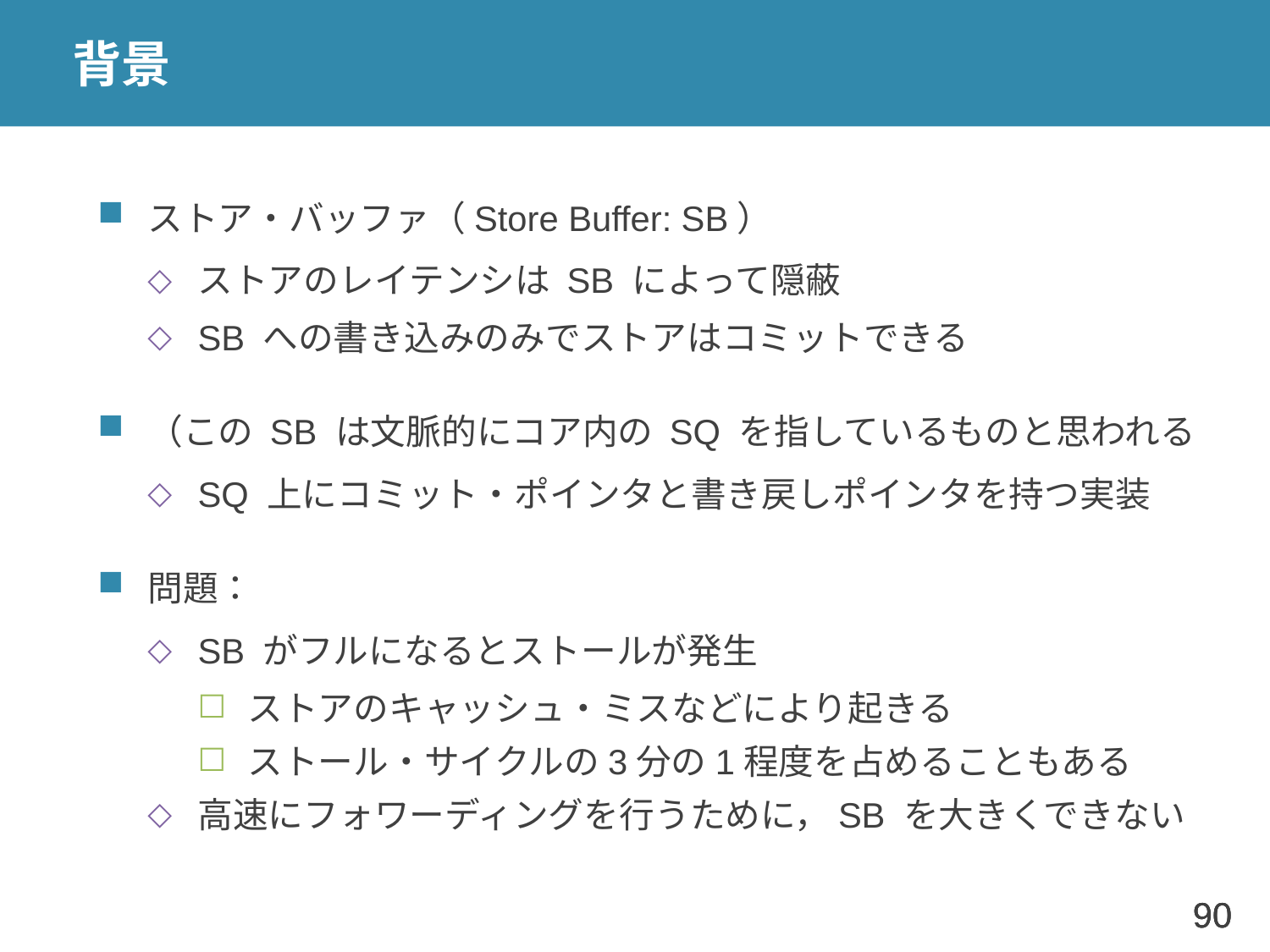

# 背景
ストア・バッファ（Store Buffer: SB）
ストアのレイテンシは SB によって隠蔽
SB への書き込みのみでストアはコミットできる
（この SB は文脈的にコア内の SQ を指しているものと思われる
SQ 上にコミット・ポインタと書き戻しポインタを持つ実装
問題：
SB がフルになるとストールが発生
ストアのキャッシュ・ミスなどにより起きる
ストール・サイクルの3分の1程度を占めることもある
高速にフォワーディングを行うために，SB を大きくできない